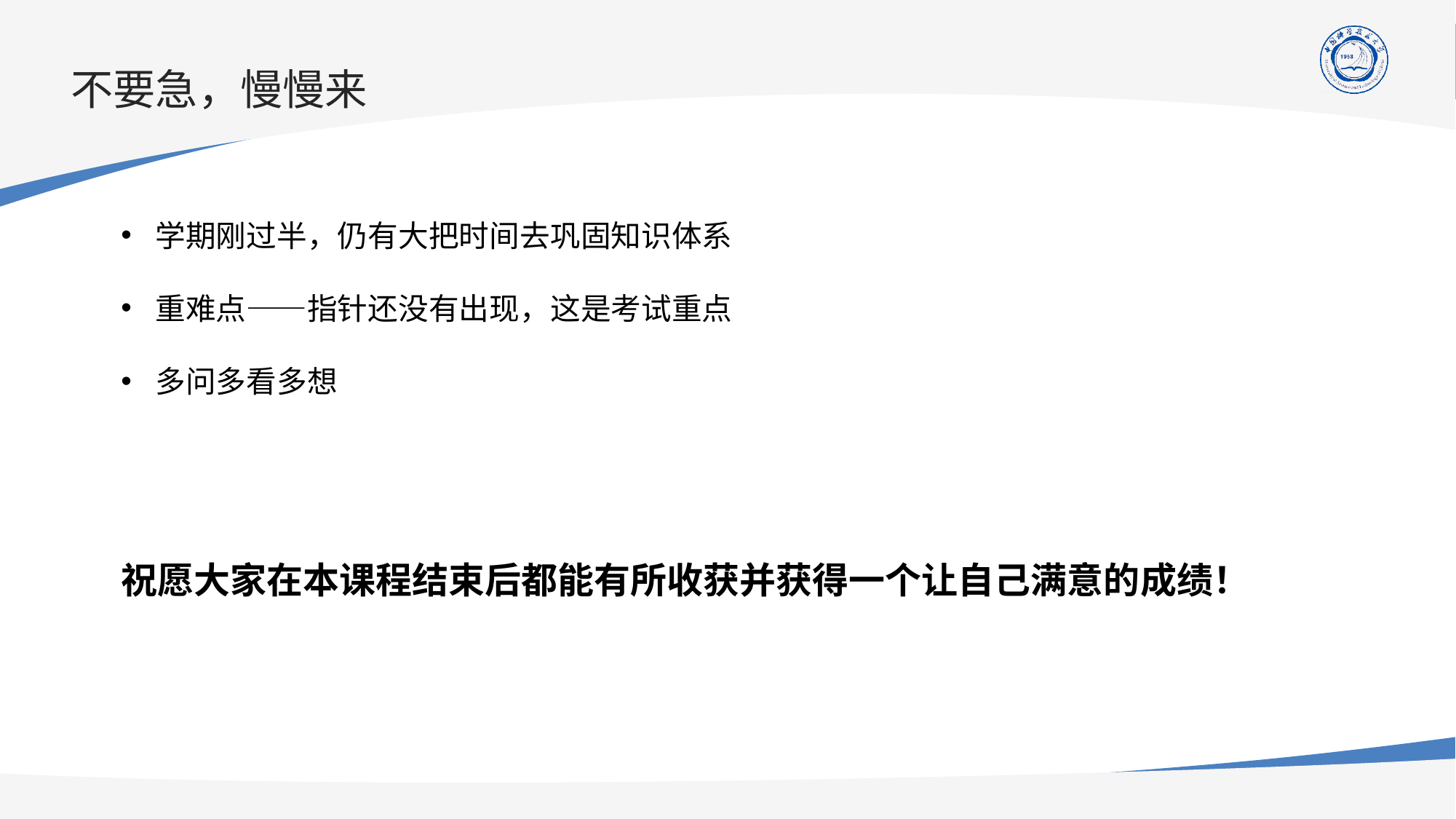

# 不要急，慢慢来
学期刚过半，仍有大把时间去巩固知识体系

重难点——指针还没有出现，这是考试重点

多问多看多想
祝愿大家在本课程结束后都能有所收获并获得一个让自己满意的成绩！